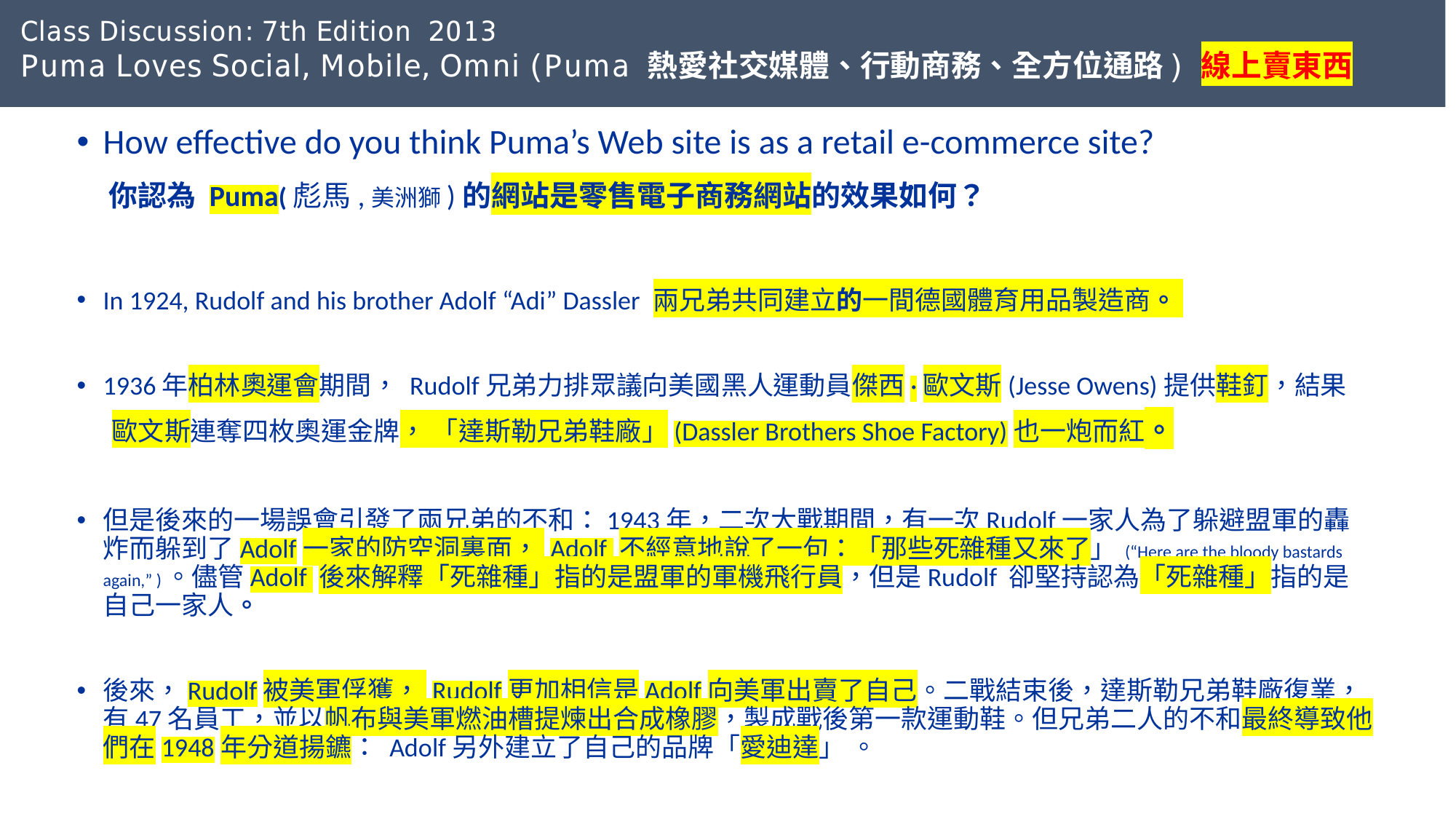

#

Class Discussion: 7th Edition  2013
Puma Loves Social, Mobile, Omni (Puma 熱愛社交媒體、行動商務、全方位通路) 線上賣東西
How effective do you think Puma’s Web site is as a retail e-commerce site?
   你認為 Puma(彪馬,美洲獅)的網站是零售電子商務網站的效果如何？

In 1924, Rudolf and his brother Adolf “Adi” Dassler 兩兄弟共同建立的一間德國體育用品製造商。

1936年柏林奧運會期間， Rudolf兄弟力排眾議向美國黑人運動員傑西·歐文斯(Jesse Owens)提供鞋釘，結果
     歐文斯連奪四枚奧運金牌， 「達斯勒兄弟鞋廠」(Dassler Brothers Shoe Factory)也一炮而紅。

但是後來的一場誤會引發了兩兄弟的不和：1943年，二次大戰期間，有一次Rudolf一家人為了躲避盟軍的轟炸而躲到了Adolf一家的防空洞裏面， Adolf 不經意地說了一句：「那些死雜種又來了」 (“Here are the bloody bastards again,” )。儘管Adolf 後來解釋「死雜種」指的是盟軍的軍機飛行員，但是Rudolf 卻堅持認為「死雜種」指的是自己一家人。

後來，Rudolf被美軍俘獲， Rudolf更加相信是Adolf向美軍出賣了自己。二戰結束後，達斯勒兄弟鞋廠復業，有47名員工，並以帆布與美軍燃油槽提煉出合成橡膠，製成戰後第一款運動鞋。但兄弟二人的不和最終導致他們在1948年分道揚鑣： Adolf另外建立了自己的品牌「愛迪達」 。